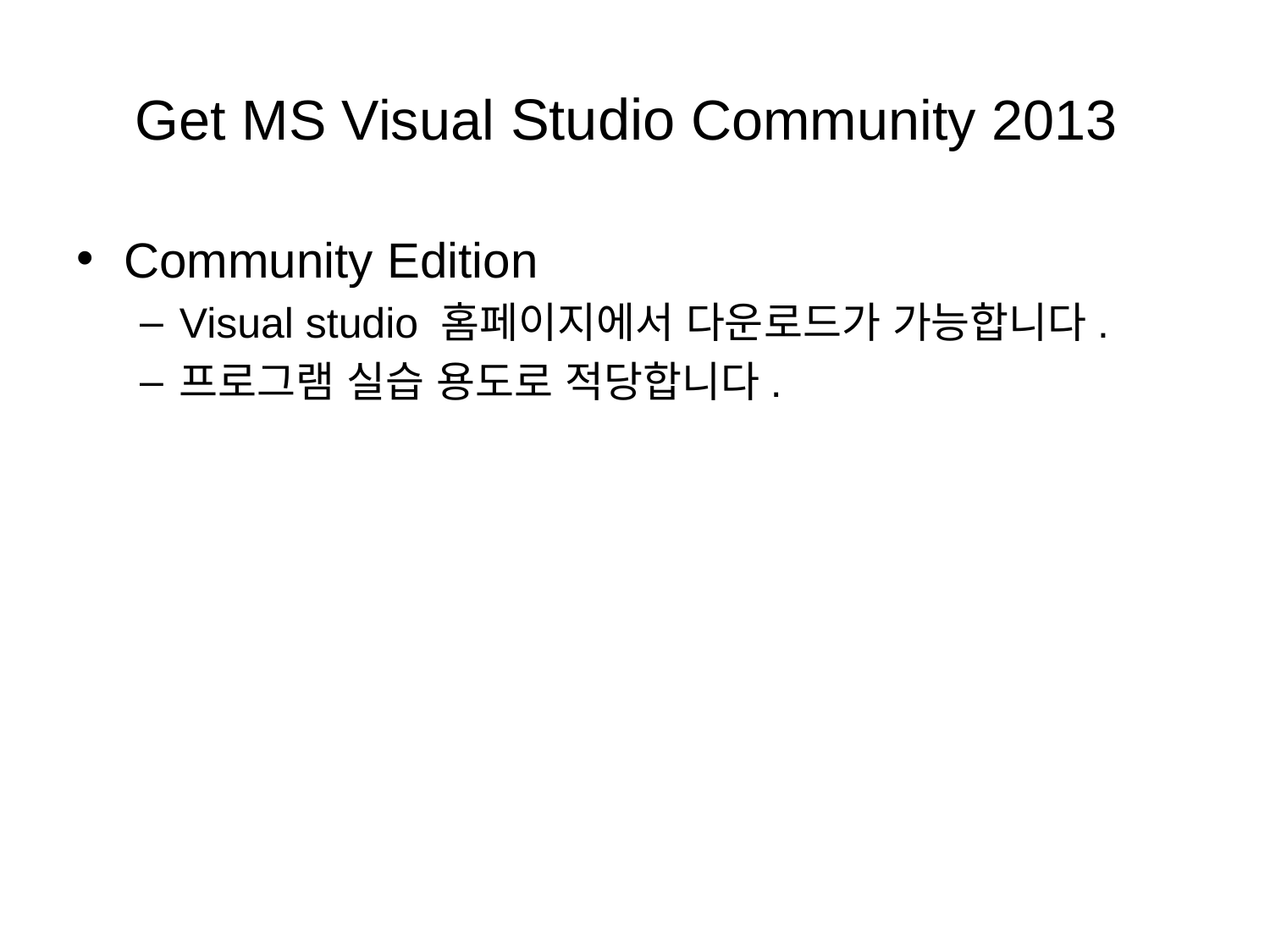

Get MS Visual Studio Community 2013
Community Edition
Visual studio 홈페이지에서 다운로드가 가능합니다.
프로그램 실습 용도로 적당합니다.